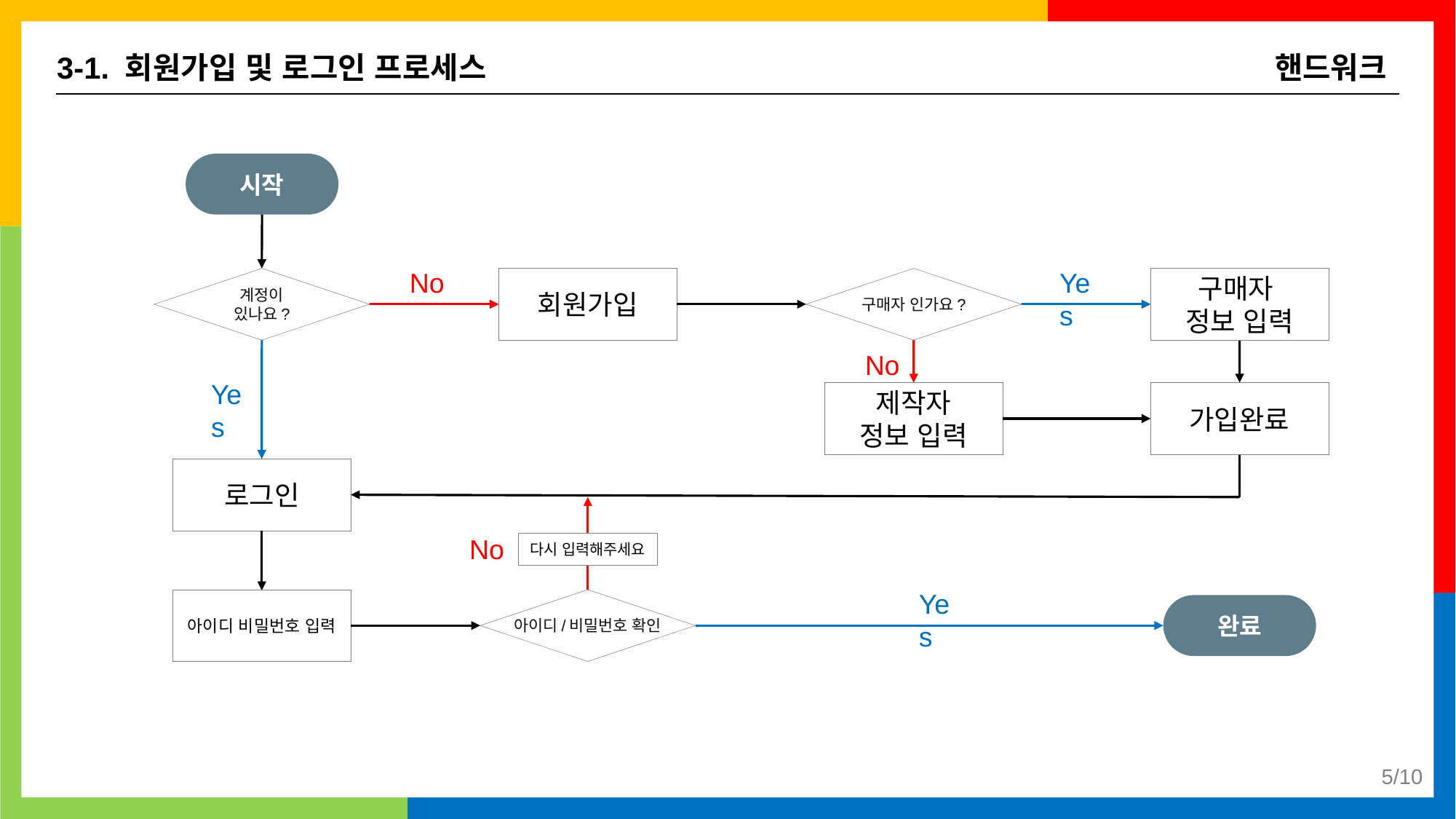

3-1. 회원가입 및 로그인 프로세스
핸드워크
시작
No
Yes
계정이
있나요?
구매자 인가요?
회원가입
구매자
정보 입력
No
Yes
제작자
정보 입력
가입완료
로그인
No
다시 입력해주세요
Yes
아이디/비밀번호 확인
아이디 비밀번호 입력
완료